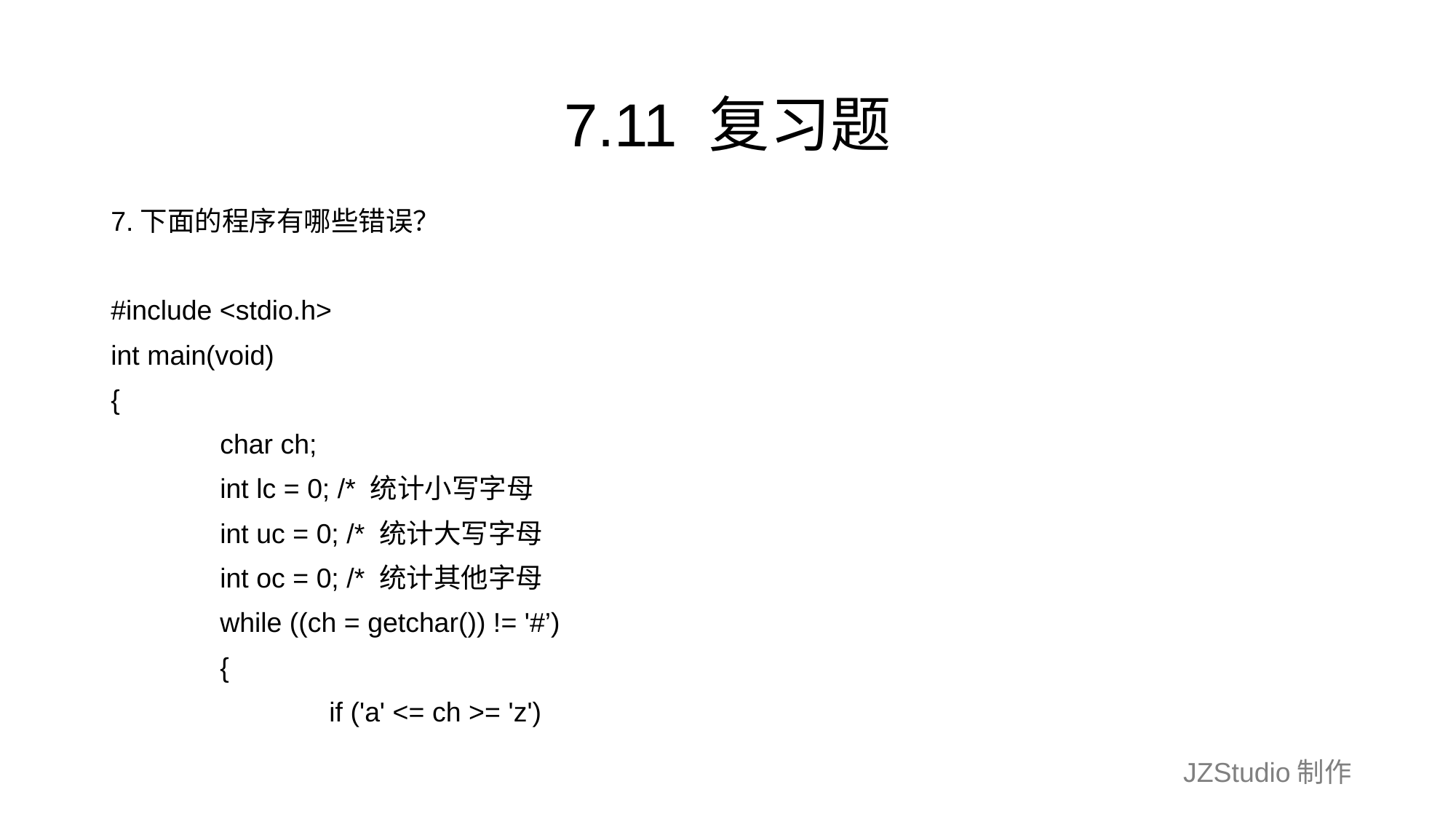

# 7.11 复习题
7.下面的程序有哪些错误？

#include <stdio.h>
int main(void)
{
	char ch;
	int lc = 0; /* 统计小写字母
	int uc = 0; /* 统计大写字母
	int oc = 0; /* 统计其他字母
	while ((ch = getchar()) != '#’)
	{
		if ('a' <= ch >= 'z')